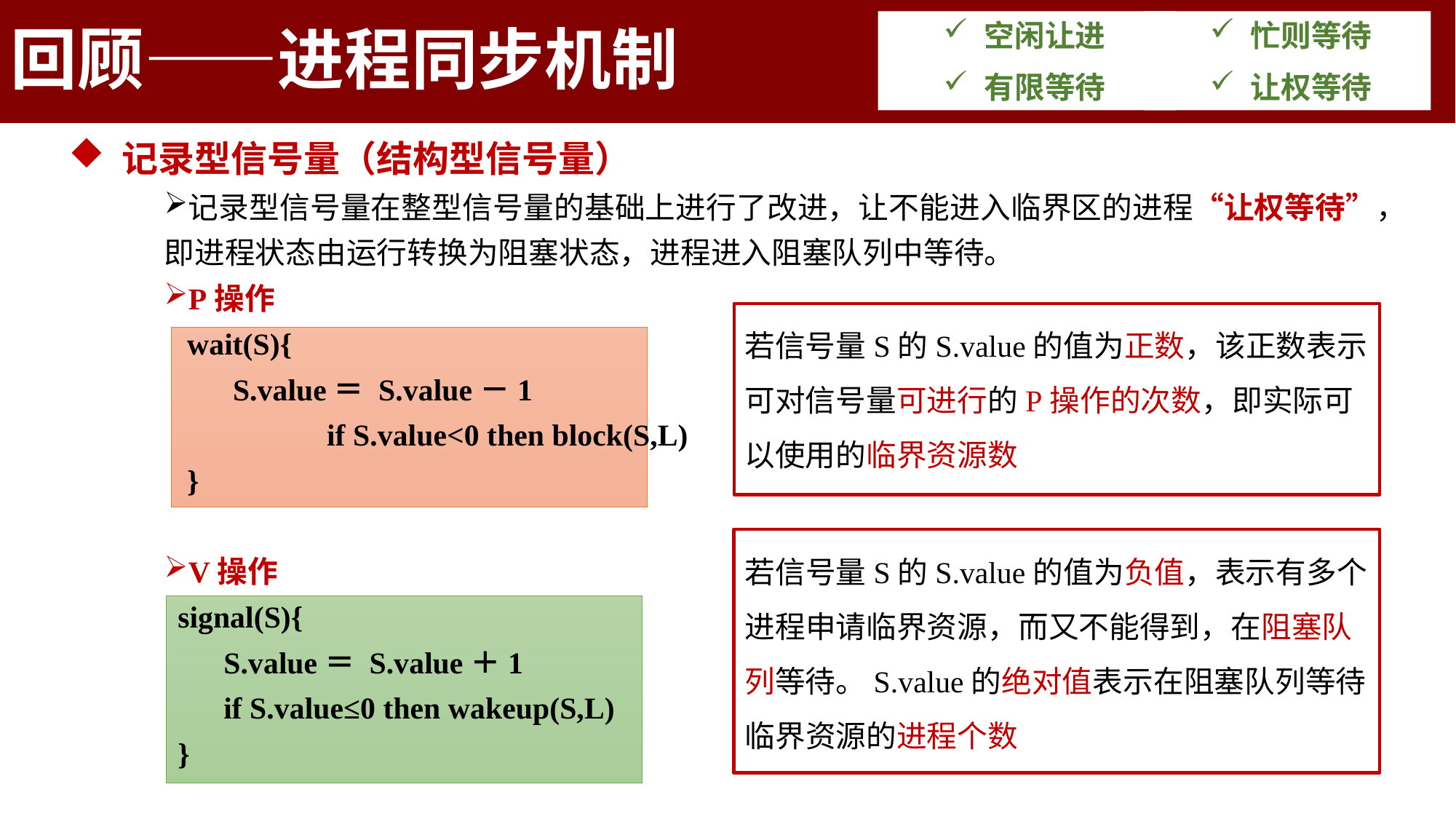

2.4.3 信号量机制

回顾——进程同步机制
2.4.3 信号量机制
空闲让进
有限等待
忙则等待
让权等待
 记录型信号量（结构型信号量）
记录型信号量在整型信号量的基础上进行了改进，让不能进入临界区的进程“让权等待”，即进程状态由运行转换为阻塞状态，进程进入阻塞队列中等待。
P操作
   wait(S){
         S.value＝ S.value－1
	       if S.value<0 then block(S,L)
   }

V操作
	signal(S){
      S.value＝ S.value＋1
      if S.value≤0 then wakeup(S,L)
}
若信号量S的S.value的值为正数，该正数表示可对信号量可进行的P操作的次数，即实际可以使用的临界资源数

若信号量S的S.value的值为负值，表示有多个进程申请临界资源，而又不能得到，在阻塞队列等待。S.value的绝对值表示在阻塞队列等待临界资源的进程个数